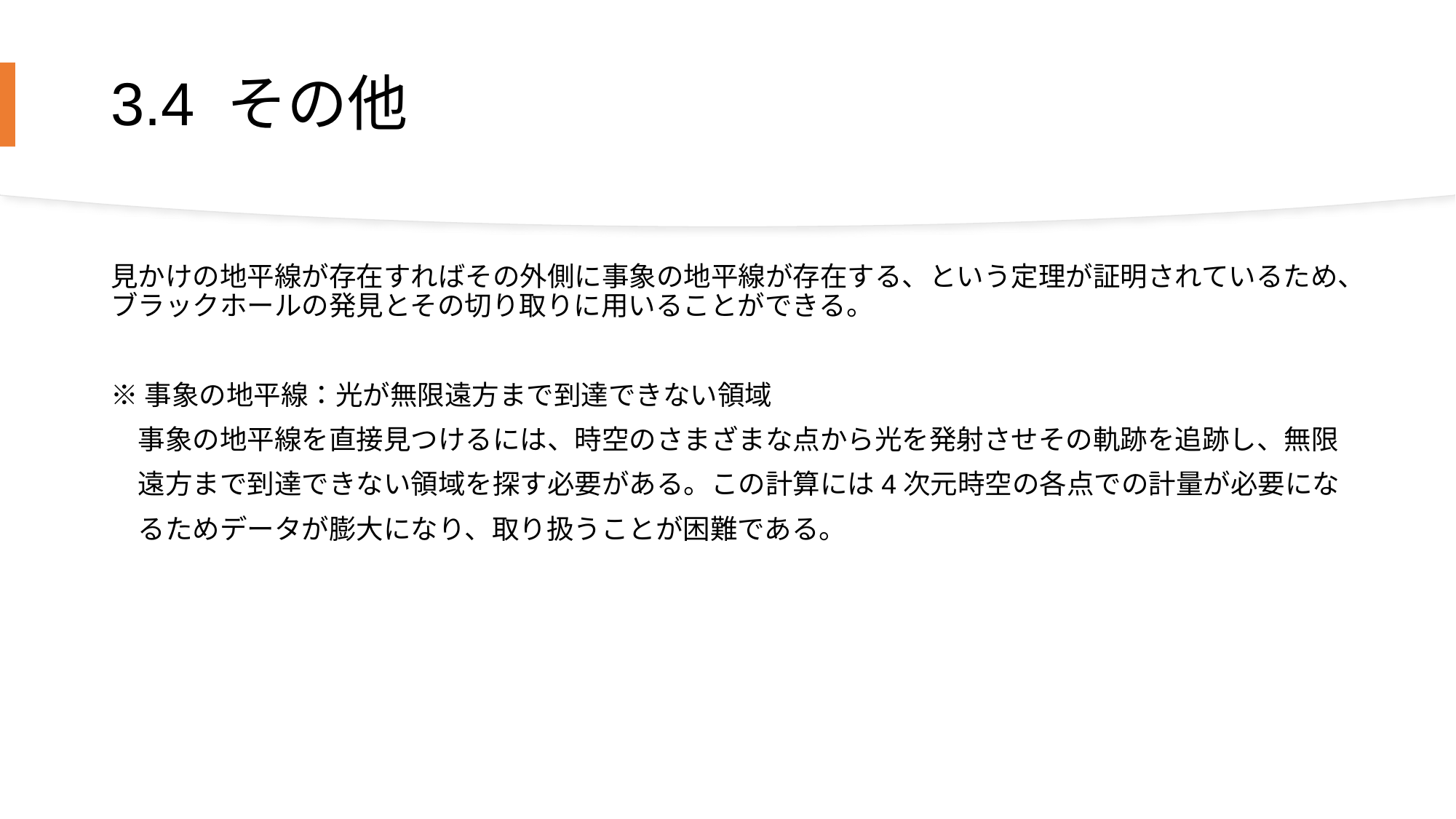

# 3.4 その他

見かけの地平線が存在すればその外側に事象の地平線が存在する、という定理が証明されているため、ブラックホールの発見とその切り取りに用いることができる。

※事象の地平線：光が無限遠方まで到達できない領域
　事象の地平線を直接見つけるには、時空のさまざまな点から光を発射させその軌跡を追跡し、無限
　遠方まで到達できない領域を探す必要がある。この計算には4次元時空の各点での計量が必要にな
　るためデータが膨大になり、取り扱うことが困難である。